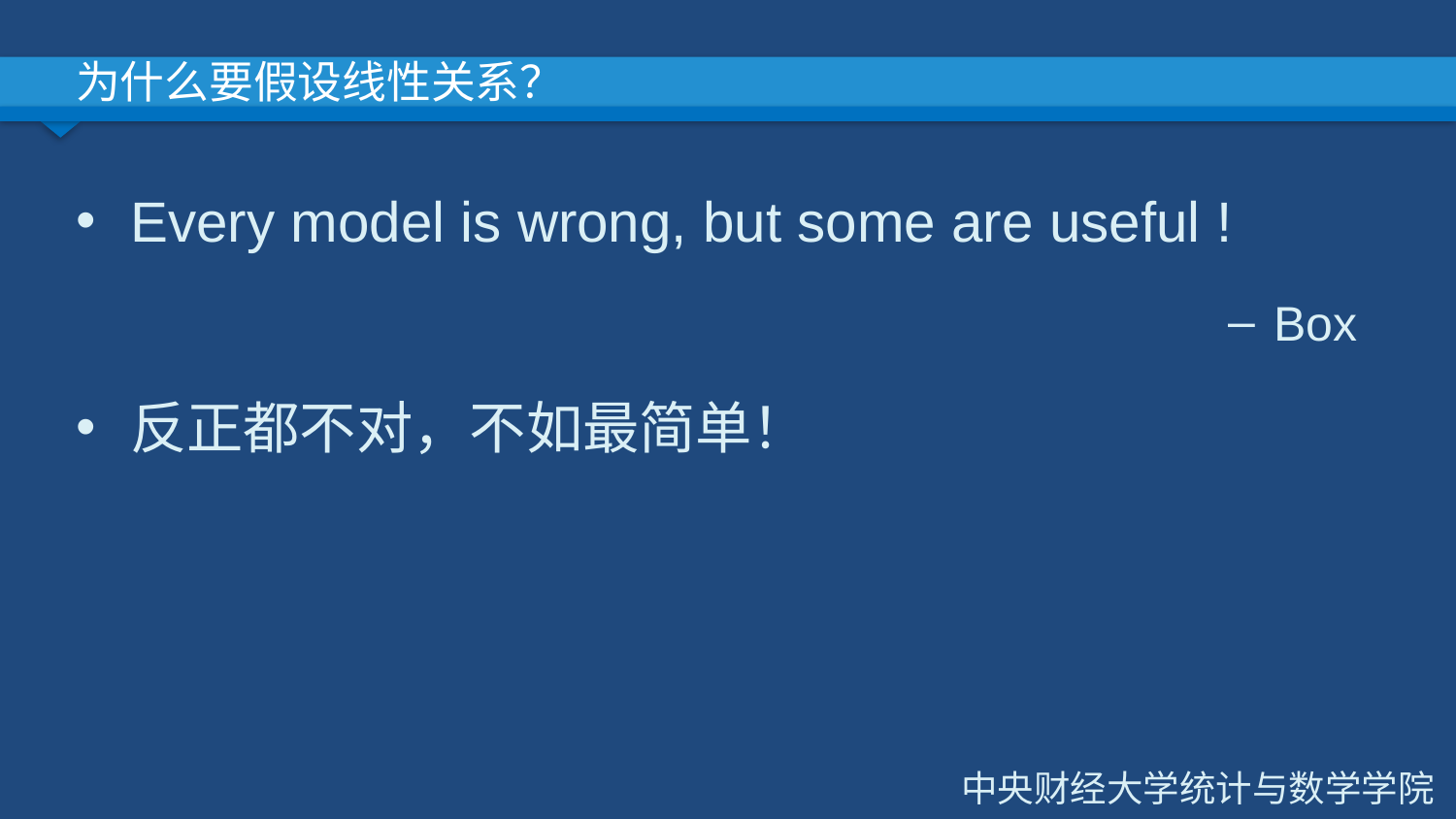

# 为什么要假设线性关系？
Every model is wrong, but some are useful !
Box
反正都不对，不如最简单！